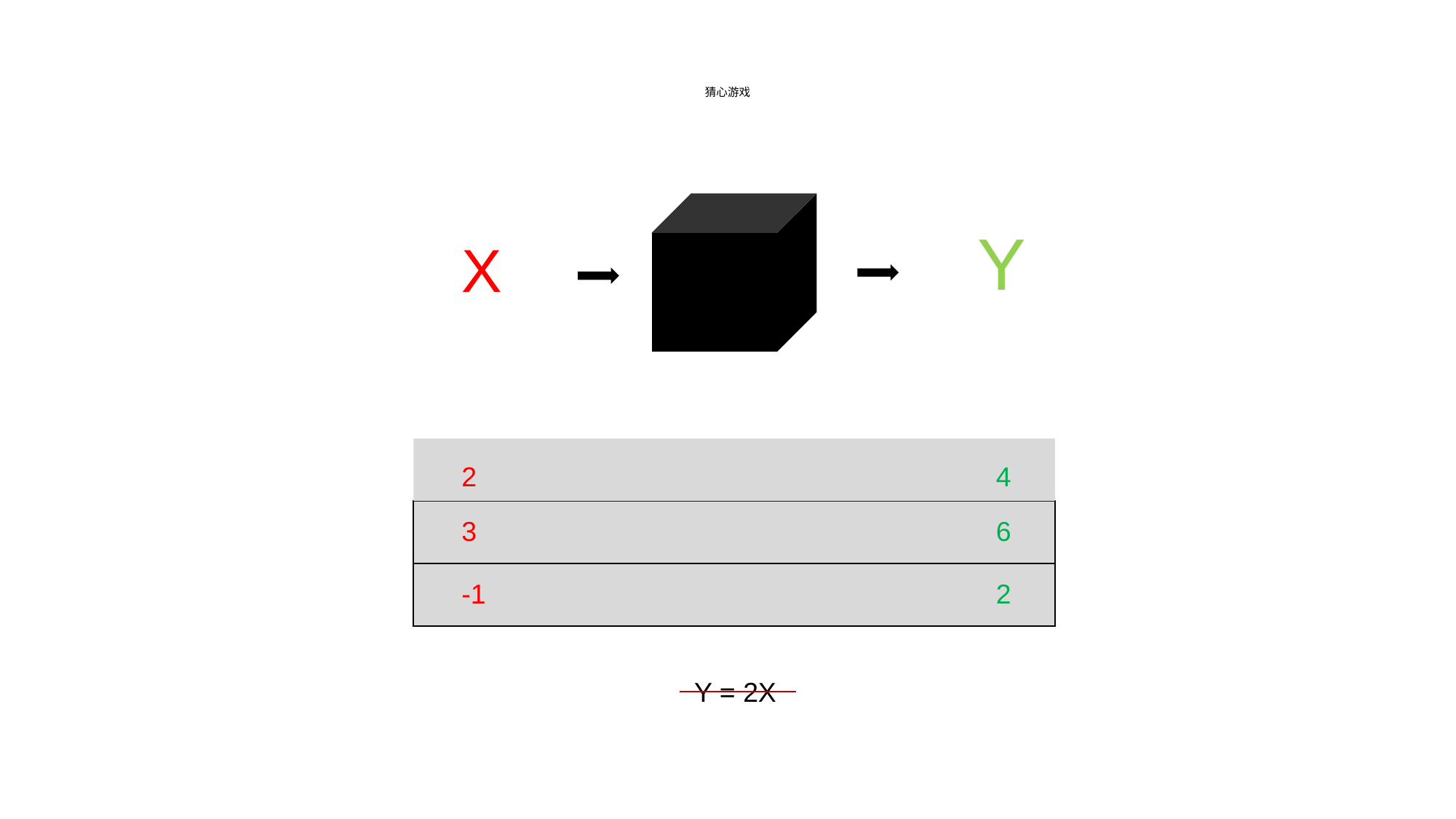

# 猜心游戏

Y
X

2
4

3
6

-1
2
Y = 2X